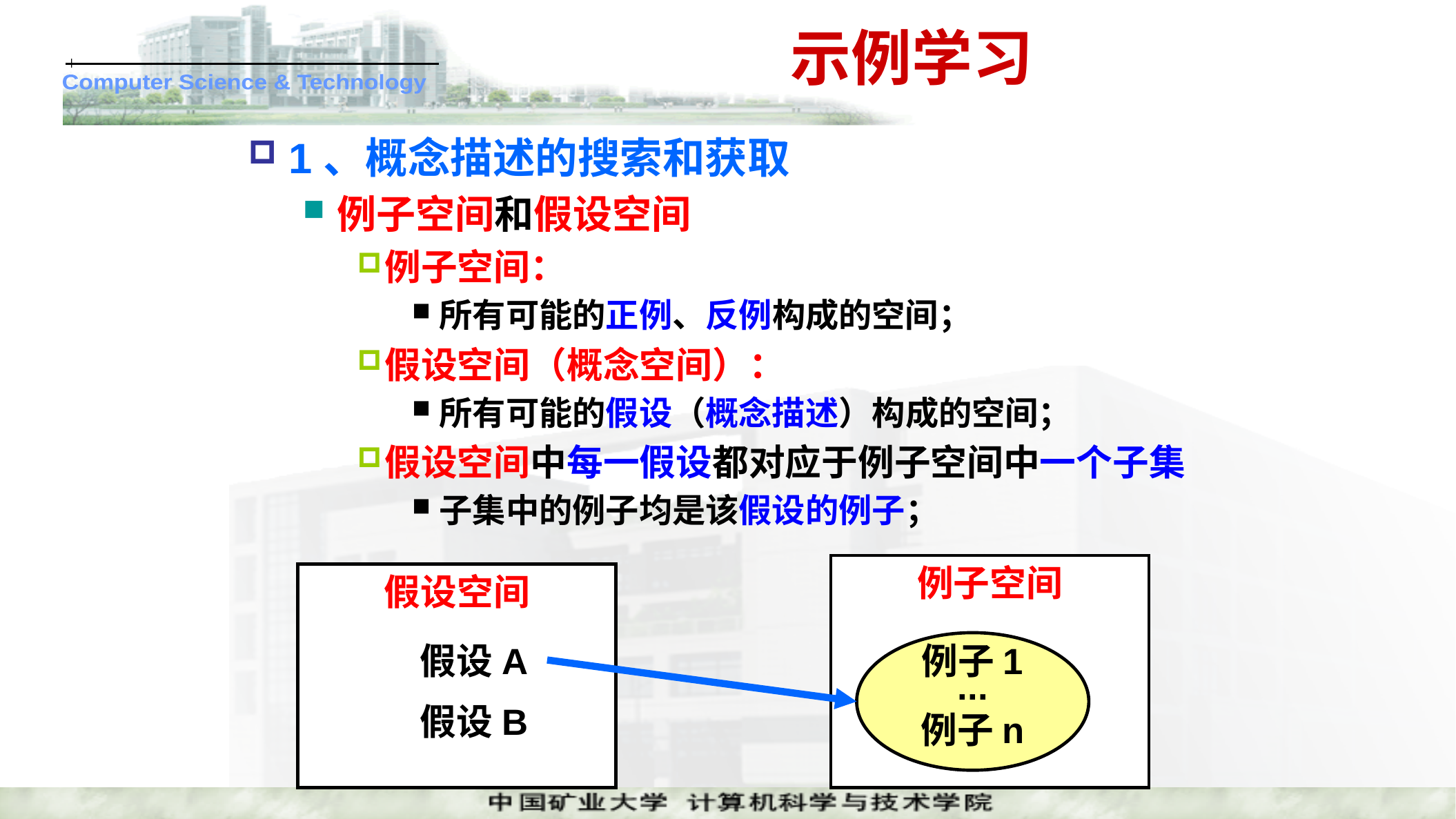

# 示例学习
1、概念描述的搜索和获取
例子空间和假设空间
例子空间：
所有可能的正例、反例构成的空间；
假设空间（概念空间）：
所有可能的假设（概念描述）构成的空间；
假设空间中每一假设都对应于例子空间中一个子集
子集中的例子均是该假设的例子；
例子空间
假设空间

例子1
...
例子n
假设A
假设B
48